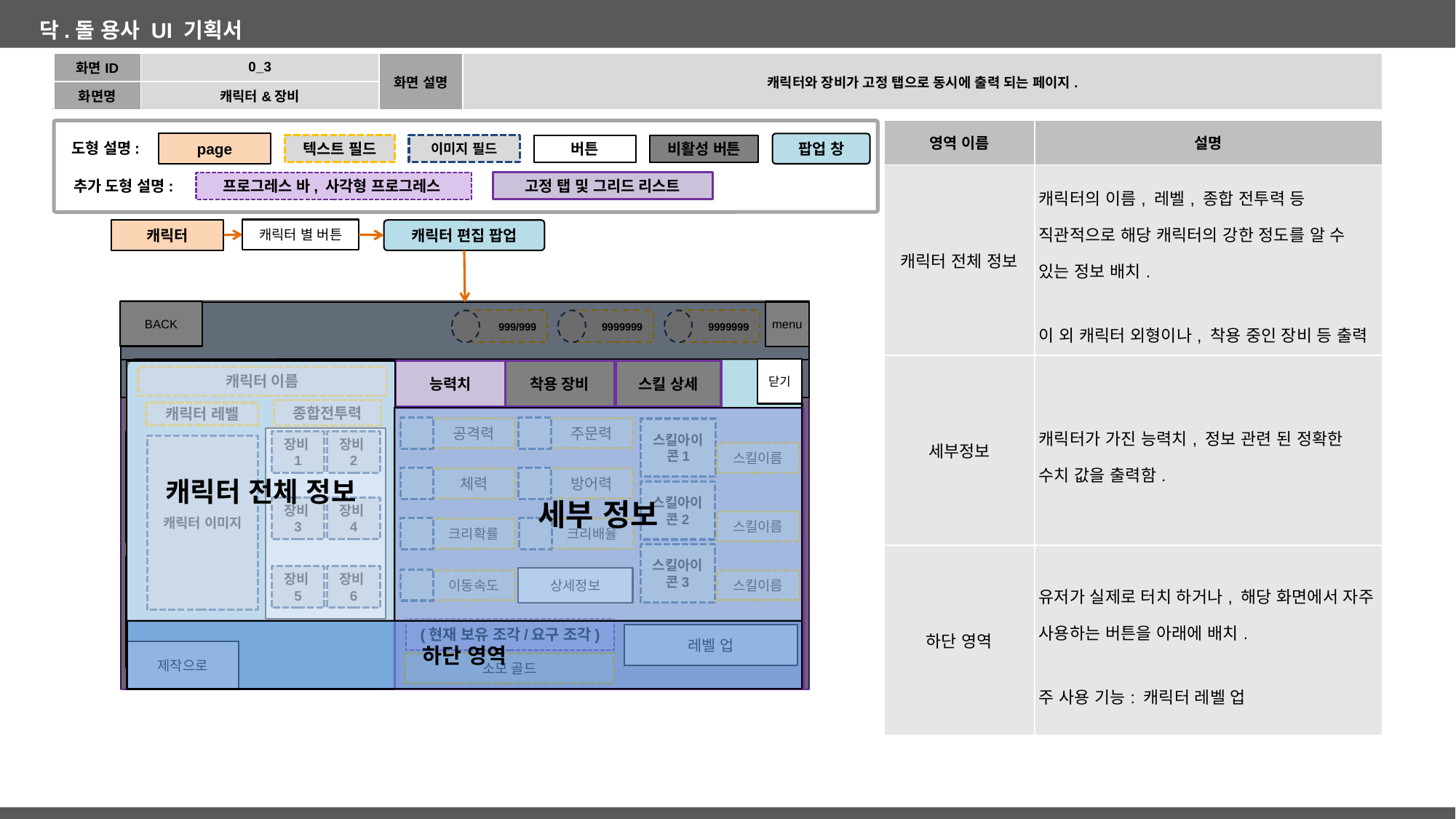

| 화면ID | 0\_3 | 화면 설명 | 캐릭터와 장비가 고정 탭으로 동시에 출력 되는 페이지. |
| --- | --- | --- | --- |
| 화면명 | 캐릭터&장비 |  |  |

| 영역 이름 | 설명 |
| --- | --- |
| 캐릭터 전체 정보 | 캐릭터의 이름, 레벨, 종합 전투력 등 직관적으로 해당 캐릭터의 강한 정도를 알 수 있는 정보 배치. 이 외 캐릭터 외형이나, 착용 중인 장비 등 출력 |
| 세부정보 | 캐릭터가 가진 능력치, 정보 관련 된 정확한 수치 값을 출력함. |
| 하단 영역 | 유저가 실제로 터치 하거나, 해당 화면에서 자주 사용하는 버튼을 아래에 배치. 주 사용 기능: 캐릭터 레벨 업 |
page
도형 설명:
팝업 창
비활성 버튼
텍스트 필드
이미지 필드
버튼
추가 도형 설명:
프로그레스 바, 사각형 프로그레스
고정 탭 및 그리드 리스트
캐릭터 별 버튼
캐릭터
캐릭터 편집 팝업
로비 화면
BACK
menu

999/999

9999999

9999999
닫기
장비 리스트

캐릭터 리스트

능력치
착용 장비
스킬 상세
캐릭터 전체 정보
캐릭터 이름

종합전투력
캐릭터 레벨
filter
수집한 개수
세부 정보

공격력

주문력
스킬아이콘1

장비1
장비2
버튼4
버튼1
버튼2
버튼3
캐릭터 이미지
스킬이름

체력

방어력
스킬아이콘2
장비3
장비4
스킬이름

크리확률

크리배율
스킬아이콘3
버튼5
버튼6
버튼7
버튼8
장비5
장비6
상세정보

이동속도
스킬이름
(현재 보유 조각/요구 조각)
하단 영역
레벨 업
제작으로
소모 골드